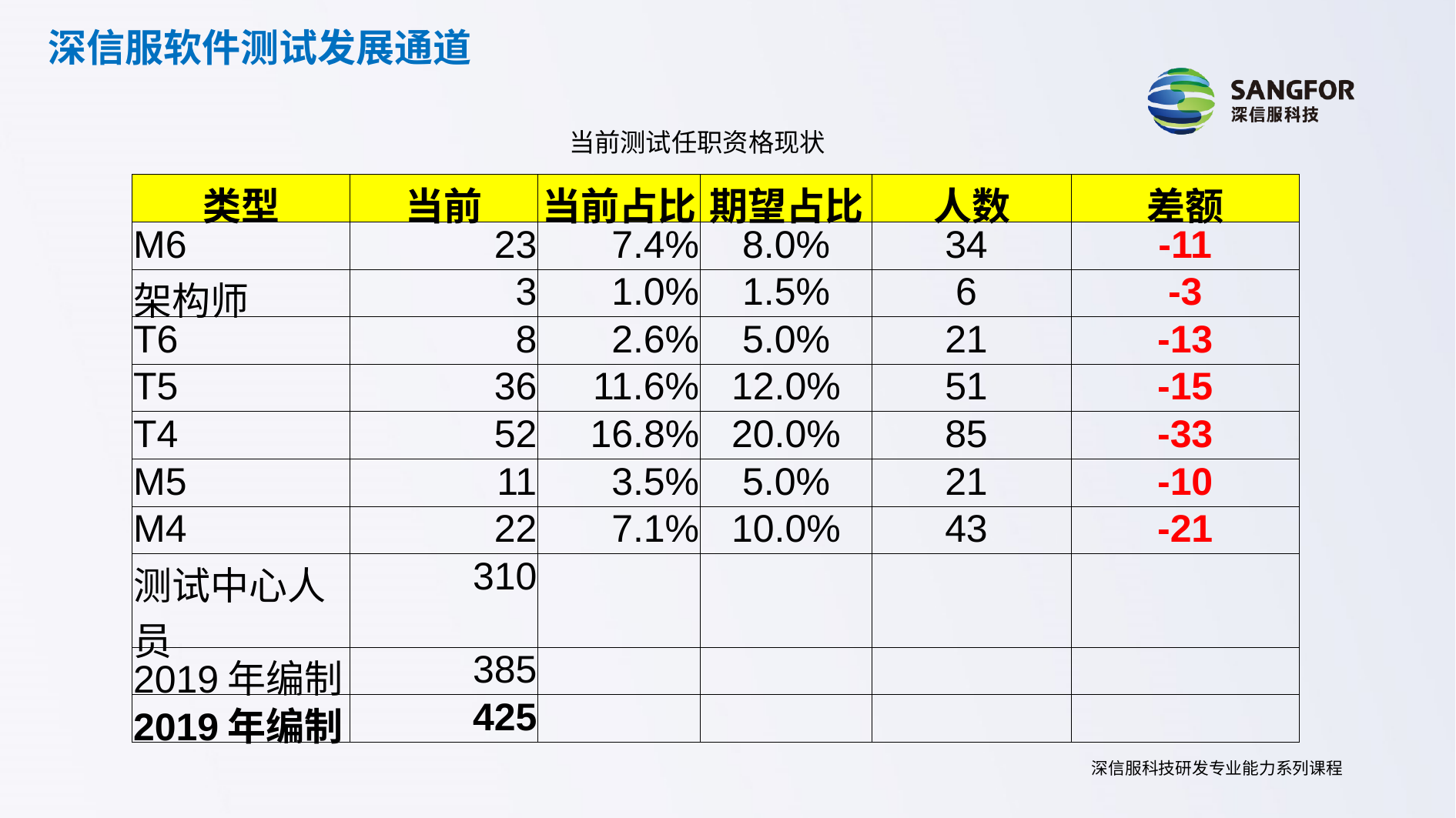

深信服软件测试发展通道
当前测试任职资格现状
| 类型 | 当前 | 当前占比 | 期望占比 | 人数 | 差额 |
| --- | --- | --- | --- | --- | --- |
| M6 | 23 | 7.4% | 8.0% | 34 | -11 |
| 架构师 | 3 | 1.0% | 1.5% | 6 | -3 |
| T6 | 8 | 2.6% | 5.0% | 21 | -13 |
| T5 | 36 | 11.6% | 12.0% | 51 | -15 |
| T4 | 52 | 16.8% | 20.0% | 85 | -33 |
| M5 | 11 | 3.5% | 5.0% | 21 | -10 |
| M4 | 22 | 7.1% | 10.0% | 43 | -21 |
| 测试中心人员 | 310 |  |  |  |  |
| 2019年编制 | 385 |  |  |  |  |
| 2019年编制 | 425 |  |  |  |  |